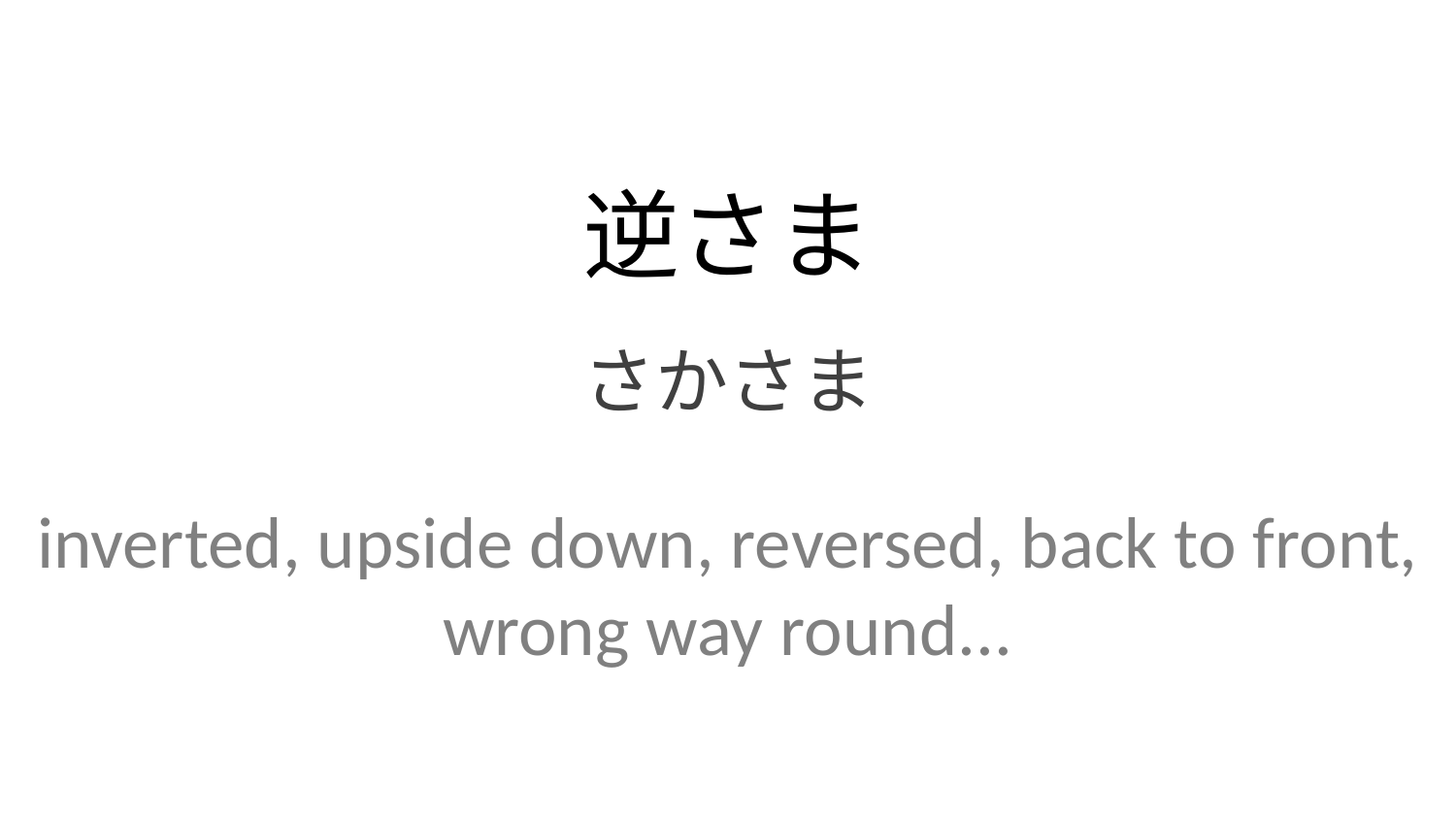

逆さま

さかさま
inverted, upside down, reversed, back to front, wrong way round...